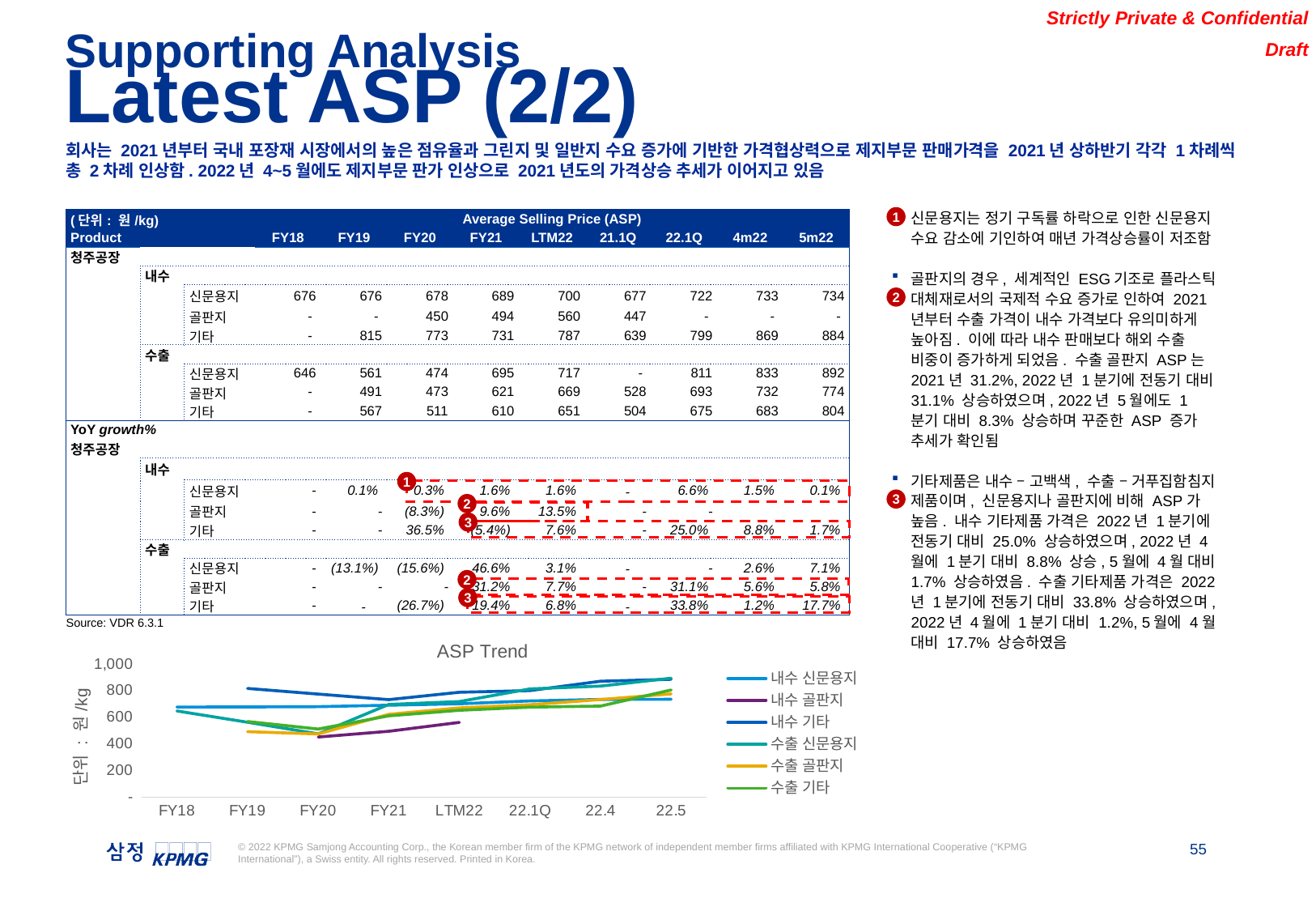

Supporting Analysis
Latest ASP (2/2)
회사는 2021년부터 국내 포장재 시장에서의 높은 점유율과 그린지 및 일반지 수요 증가에 기반한 가격협상력으로 제지부문 판매가격을 2021년 상하반기 각각 1차례씩 총 2차례 인상함. 2022년 4~5월에도 제지부문 판가 인상으로 2021년도의 가격상승 추세가 이어지고 있음

신문용지는 정기 구독률 하락으로 인한 신문용지 수요 감소에 기인하여 매년 가격상승률이 저조함

골판지의 경우, 세계적인 ESG기조로 플라스틱 대체재로서의 국제적 수요 증가로 인하여 2021년부터 수출 가격이 내수 가격보다 유의미하게 높아짐. 이에 따라 내수 판매보다 해외 수출 비중이 증가하게 되었음. 수출 골판지 ASP는 2021년 31.2%, 2022년 1분기에 전동기 대비 31.1% 상승하였으며, 2022년 5월에도 1분기 대비 8.3% 상승하며 꾸준한 ASP 증가 추세가 확인됨

기타제품은 내수 – 고백색, 수출 – 거푸집함침지 제품이며, 신문용지나 골판지에 비해 ASP가 높음. 내수 기타제품 가격은 2022년 1분기에 전동기 대비 25.0% 상승하였으며, 2022년 4월에 1분기 대비 8.8% 상승, 5월에 4월 대비 1.7% 상승하였음. 수출 기타제품 가격은 2022년 1분기에 전동기 대비 33.8% 상승하였으며, 2022년 4월에 1분기 대비 1.2%, 5월에 4월 대비 17.7% 상승하였음

1
| (단위: 원/kg) |  |  | Average Selling Price (ASP) |  |  |  |  |  |  |  |  |
| --- | --- | --- | --- | --- | --- | --- | --- | --- | --- | --- | --- |
| Product |  |  | FY18 | FY19 | FY20 | FY21 | LTM22 | 21.1Q | 22.1Q | 4m22 | 5m22 |
| 청주공장 |  |  |  |  |  |  |  |  |  |  |  |
|  | 내수 |  |  |  |  |  |  |  |  |  |  |
|  |  | 신문용지 | 676 | 676 | 678 | 689 | 700 | 677 | 722 | 733 | 734 |
|  |  | 골판지 | - | - | 450 | 494 | 560 | 447 | - | - | - |
|  |  | 기타 | - | 815 | 773 | 731 | 787 | 639 | 799 | 869 | 884 |
|  | 수출 |  |  |  |  |  |  |  |  |  |  |
|  |  | 신문용지 | 646 | 561 | 474 | 695 | 717 | - | 811 | 833 | 892 |
|  |  | 골판지 | - | 491 | 473 | 621 | 669 | 528 | 693 | 732 | 774 |
|  |  | 기타 | - | 567 | 511 | 610 | 651 | 504 | 675 | 683 | 804 |
| YoY growth% |  |  |  |  |  |  |  |  |  |  |  |
| 청주공장 |  |  |  |  |  |  |  |  |  |  |  |
|  | 내수 |  |  |  |  |  |  |  |  |  |  |
|  |  | 신문용지 | - | 0.1% | 0.3% | 1.6% | 1.6% | - | 6.6% | 1.5% | 0.1% |
|  |  | 골판지 | - | - | (8.3%) | 9.6% | 13.5% | - | - |  |  |
|  |  | 기타 | - | - | 36.5% | (5.4%) | 7.6% | - | 25.0% | 8.8% | 1.7% |
|  | 수출 |  |  |  |  |  |  |  |  |  |  |
|  |  | 신문용지 | - | (13.1%) | (15.6%) | 46.6% | 3.1% | - | - | 2.6% | 7.1% |
|  |  | 골판지 | - | - | - | 31.2% | 7.7% | - | 31.1% | 5.6% | 5.8% |
|  |  | 기타 | - | - | (26.7%) | 19.4% | 6.8% | - | 33.8% | 1.2% | 17.7% |
2
1

3
2

3

2

3

Source: VDR 6.3.1

### Chart: ASP Trend

| Category | 내수 신문용지 | 내수 골판지 | 내수 기타 | 수출 신문용지 | 수출 골판지 | 수출 기타 |
|---|---|---|---|---|---|---|
| FY18 | 675.6795206332856 | None | None | 646.2636932392917 | None | None |
| FY19 | 676.4050219197129 | None | 815.2529192629593 | 561.4456082425987 | 490.93260996123973 | 566.7959651700949 |
| FY20 | 678.2701578787929 | 450.25980744085234 | 772.6120500255745 | 473.9649910184776 | 473.3883861676507 | 510.6019365830759 |
| FY21 | 689.3606424510263 | 493.66033467176885 | 731.2318680156404 | 694.9096539376608 | 621.1507531444978 | 609.689487622922 |
| LTM22 | 700.0622768249042 | 560.298653996133 | 786.5422761227682 | 716.7020398682331 | 669.1120417673463 | 651.2935856277618 |
| 22.1Q | 721.6258569655422 | None | 798.9860079790786 | 811.3956358899202 | 692.7860201207385 | 674.7075489848096 |
| 22.4 | 732.6124424408989 | None | 869.0974838905659 | 832.7125493033263 | 731.8017222790811 | 682.867553908699 |
| 22.5 | 733.5007850869721 | None | 883.5108707096231 | 891.8123491526856 | 774.2564301979424 | 803.6204025733745 |